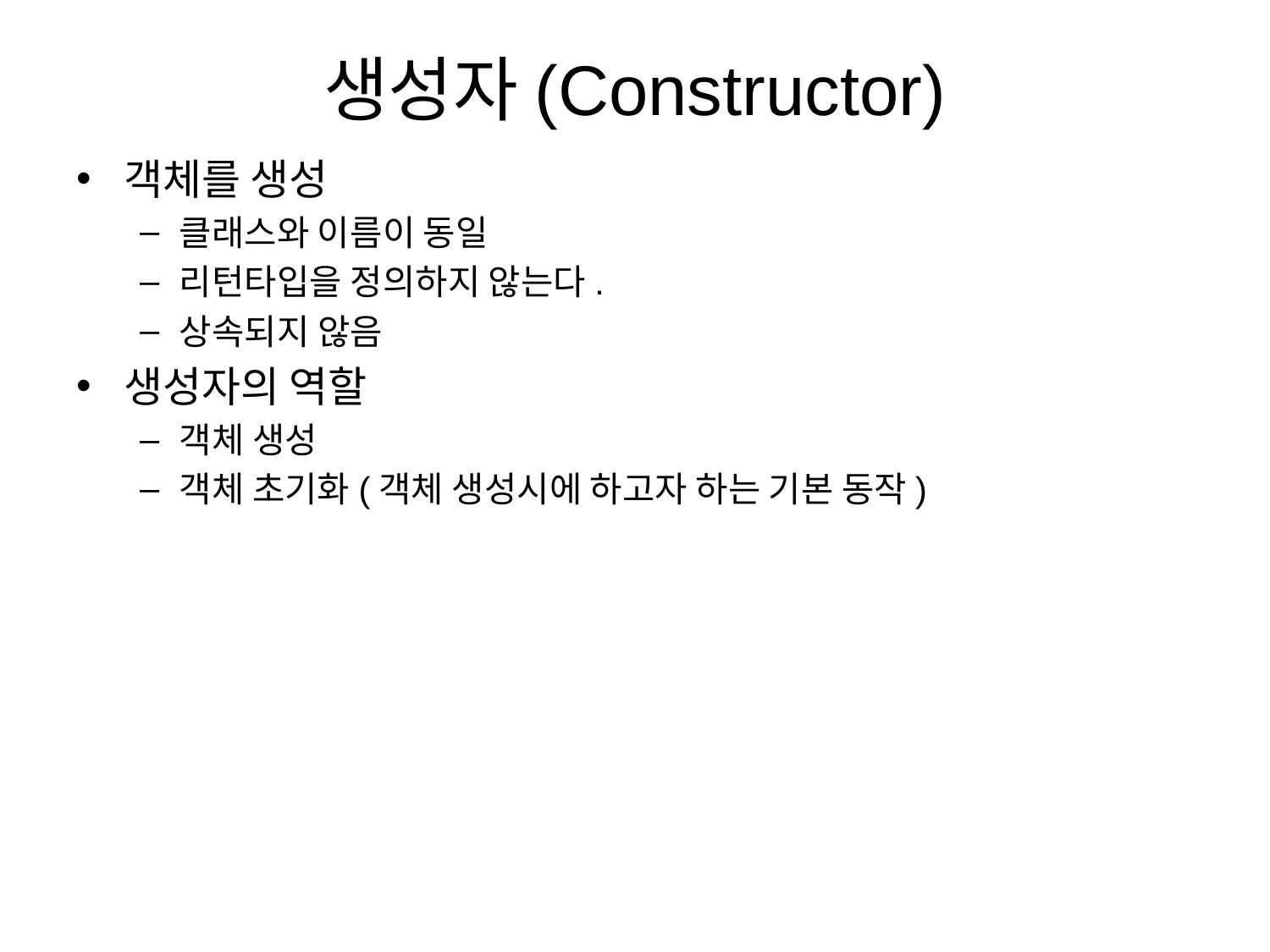

# 생성자(Constructor)
객체를 생성
클래스와 이름이 동일
리턴타입을 정의하지 않는다.
상속되지 않음
생성자의 역할
객체 생성
객체 초기화(객체 생성시에 하고자 하는 기본 동작)